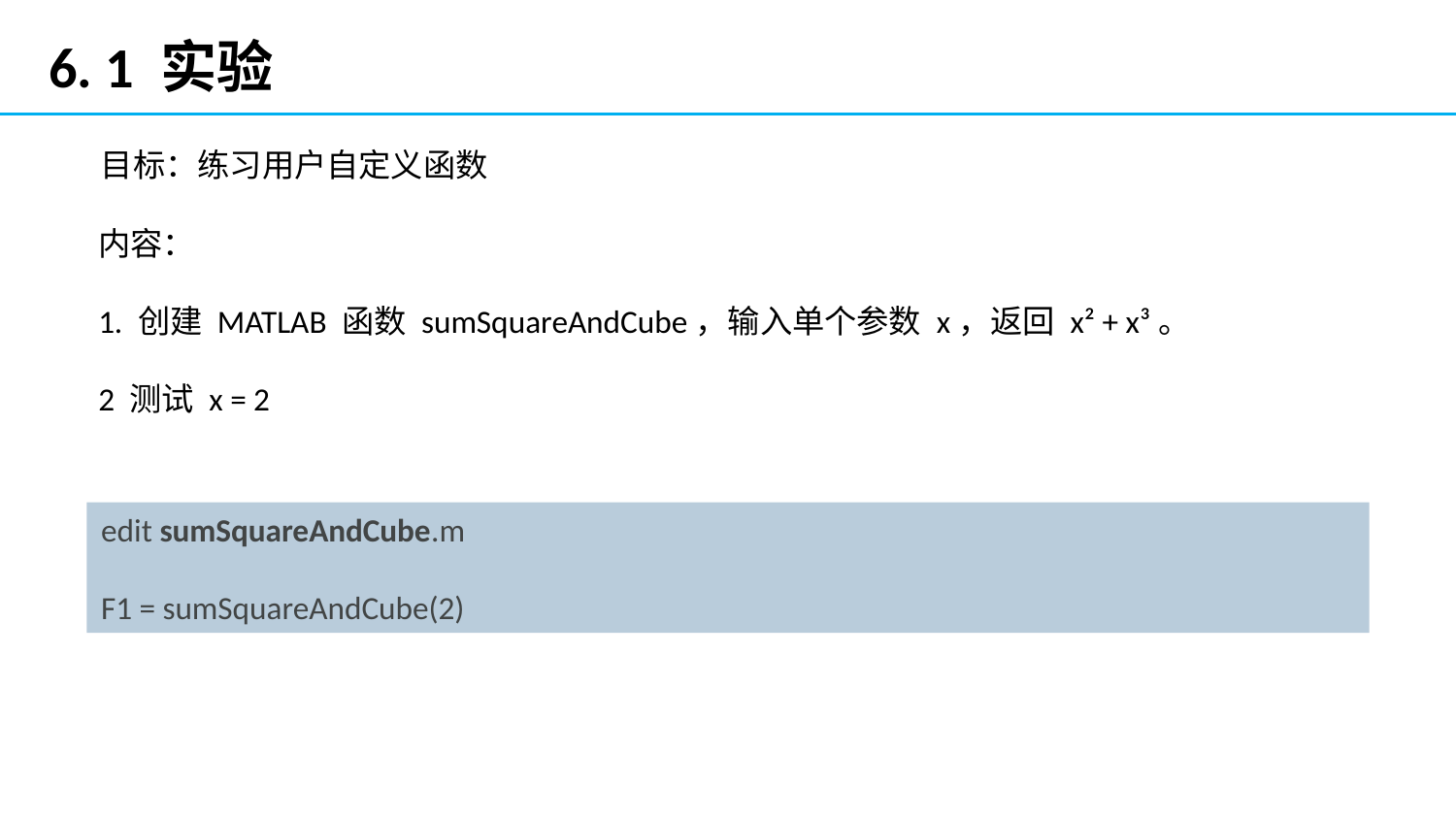

# 6. 1 实验
目标：练习用户自定义函数
内容：

1. 创建 MATLAB 函数 sumSquareAndCube，输入单个参数 x，返回 x² + x³。

2 测试 x = 2

edit sumSquareAndCube.m

F1 = sumSquareAndCube(2)